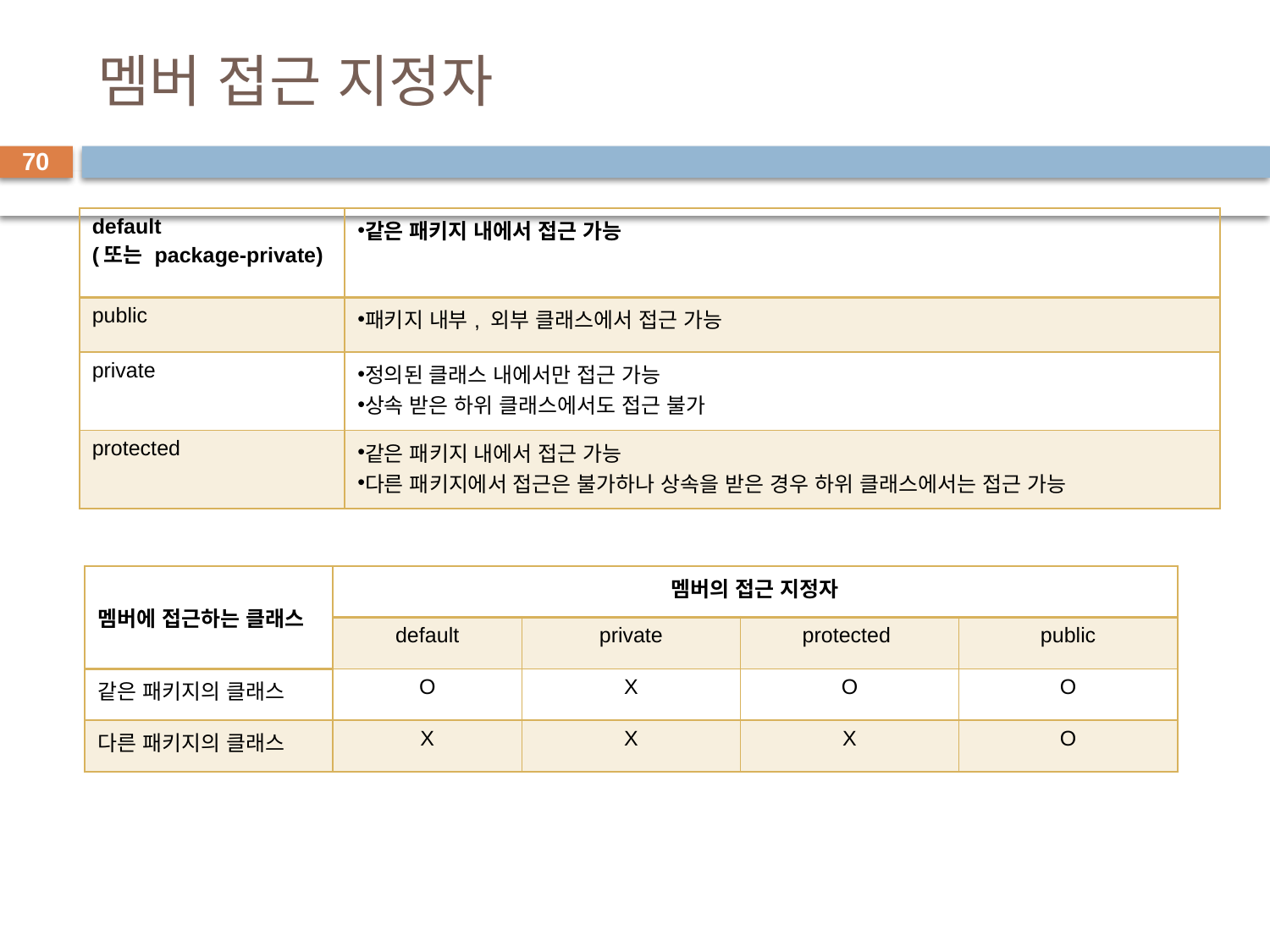

# 멤버 접근 지정자
70
| default (또는 package-private) | 같은 패키지 내에서 접근 가능 |
| --- | --- |
| public | 패키지 내부, 외부 클래스에서 접근 가능 |
| private | 정의된 클래스 내에서만 접근 가능 상속 받은 하위 클래스에서도 접근 불가 |
| protected | 같은 패키지 내에서 접근 가능 다른 패키지에서 접근은 불가하나 상속을 받은 경우 하위 클래스에서는 접근 가능 |
| 멤버에 접근하는 클래스 | 멤버의 접근 지정자 |  |  |  |
| --- | --- | --- | --- | --- |
|  | default | private | protected | public |
| 같은 패키지의 클래스 | O | X | O | O |
| 다른 패키지의 클래스 | X | X | X | O |